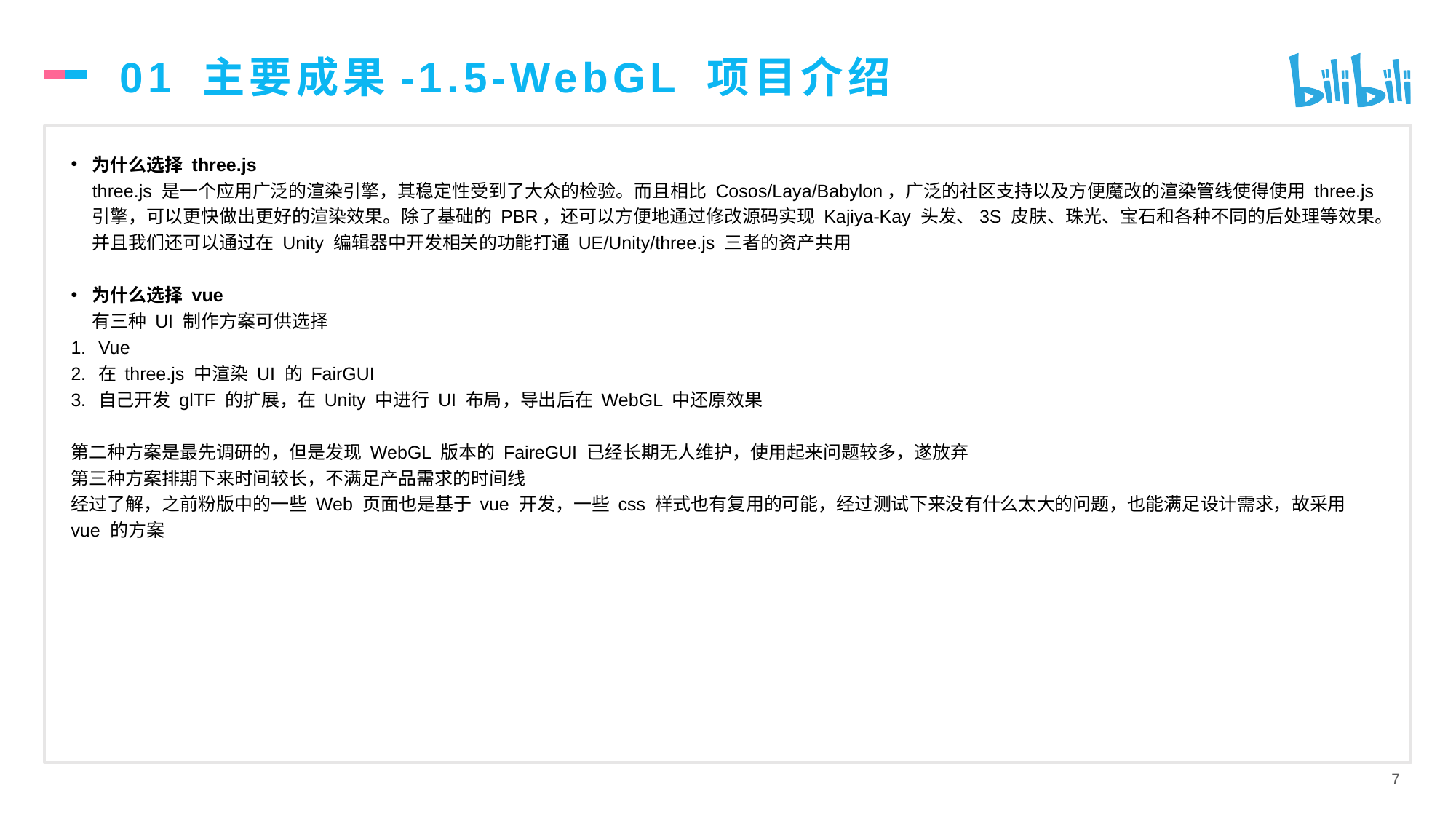

# 01 主要成果-1.5-WebGL 项目介绍

为什么选择 three.js
three.js 是一个应用广泛的渲染引擎，其稳定性受到了大众的检验。而且相比 Cosos/Laya/Babylon，广泛的社区支持以及方便魔改的渲染管线使得使用 three.js 引擎，可以更快做出更好的渲染效果。除了基础的 PBR，还可以方便地通过修改源码实现 Kajiya-Kay 头发、3S 皮肤、珠光、宝石和各种不同的后处理等效果。并且我们还可以通过在 Unity 编辑器中开发相关的功能打通 UE/Unity/three.js 三者的资产共用

为什么选择 vue
有三种 UI 制作方案可供选择
Vue
在 three.js 中渲染 UI 的 FairGUI
自己开发 glTF 的扩展，在 Unity 中进行 UI 布局，导出后在 WebGL 中还原效果

第二种方案是最先调研的，但是发现 WebGL 版本的 FaireGUI 已经长期无人维护，使用起来问题较多，遂放弃
第三种方案排期下来时间较长，不满足产品需求的时间线
经过了解，之前粉版中的一些 Web 页面也是基于 vue 开发，一些 css 样式也有复用的可能，经过测试下来没有什么太大的问题，也能满足设计需求，故采用 vue 的方案